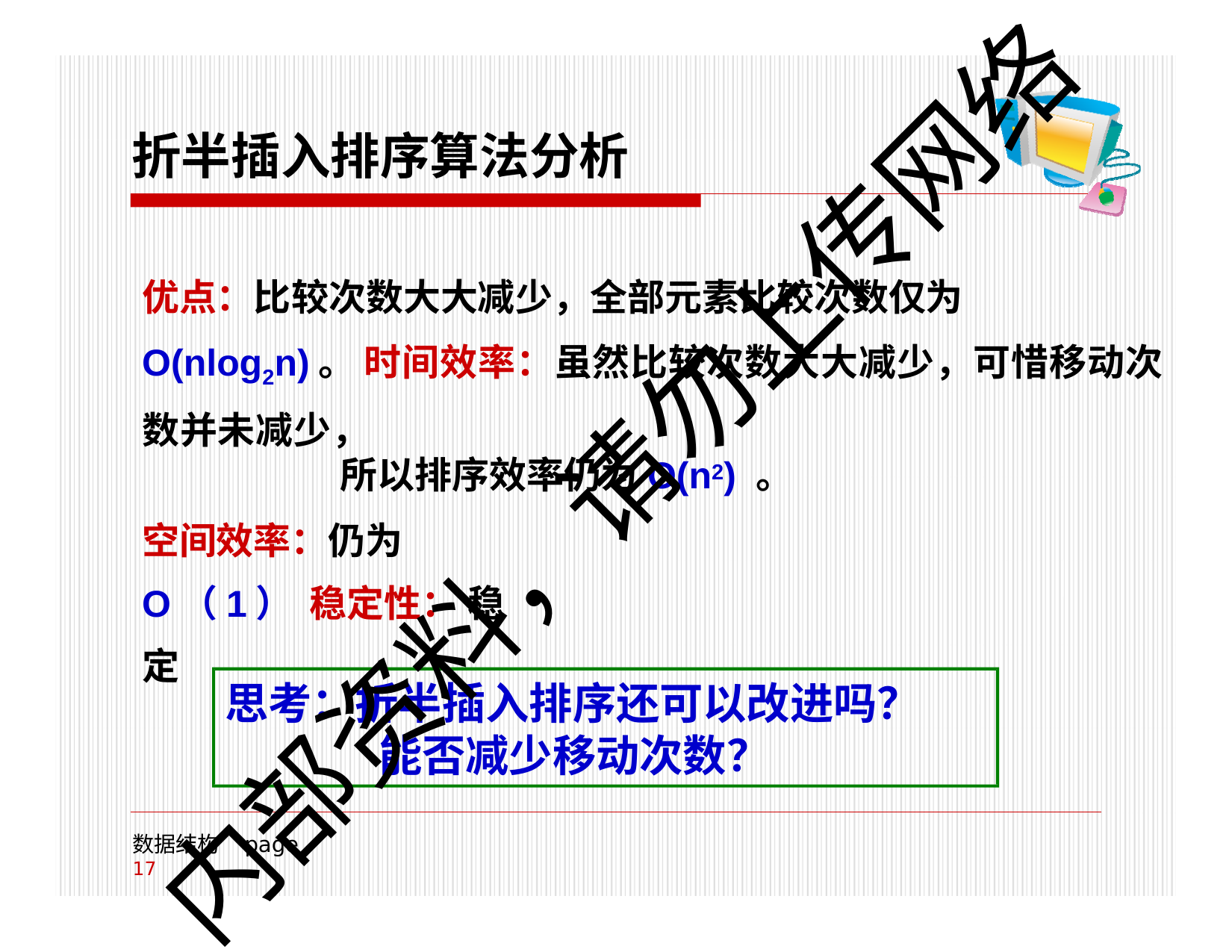

# 折半插入排序算法分析

优点：比较次数大大减少，全部元素比较次数仅为O(nlog2n)。 时间效率：虽然比较次数大大减少，可惜移动次数并未减少，
所以排序效率仍为O(n2) 。
空间效率：仍为 O（1）  稳定性： 稳定
内部资料，请勿上传网络

思考：折半插入排序还可以改进吗？ 能否减少移动次数？

数据结构	page 17